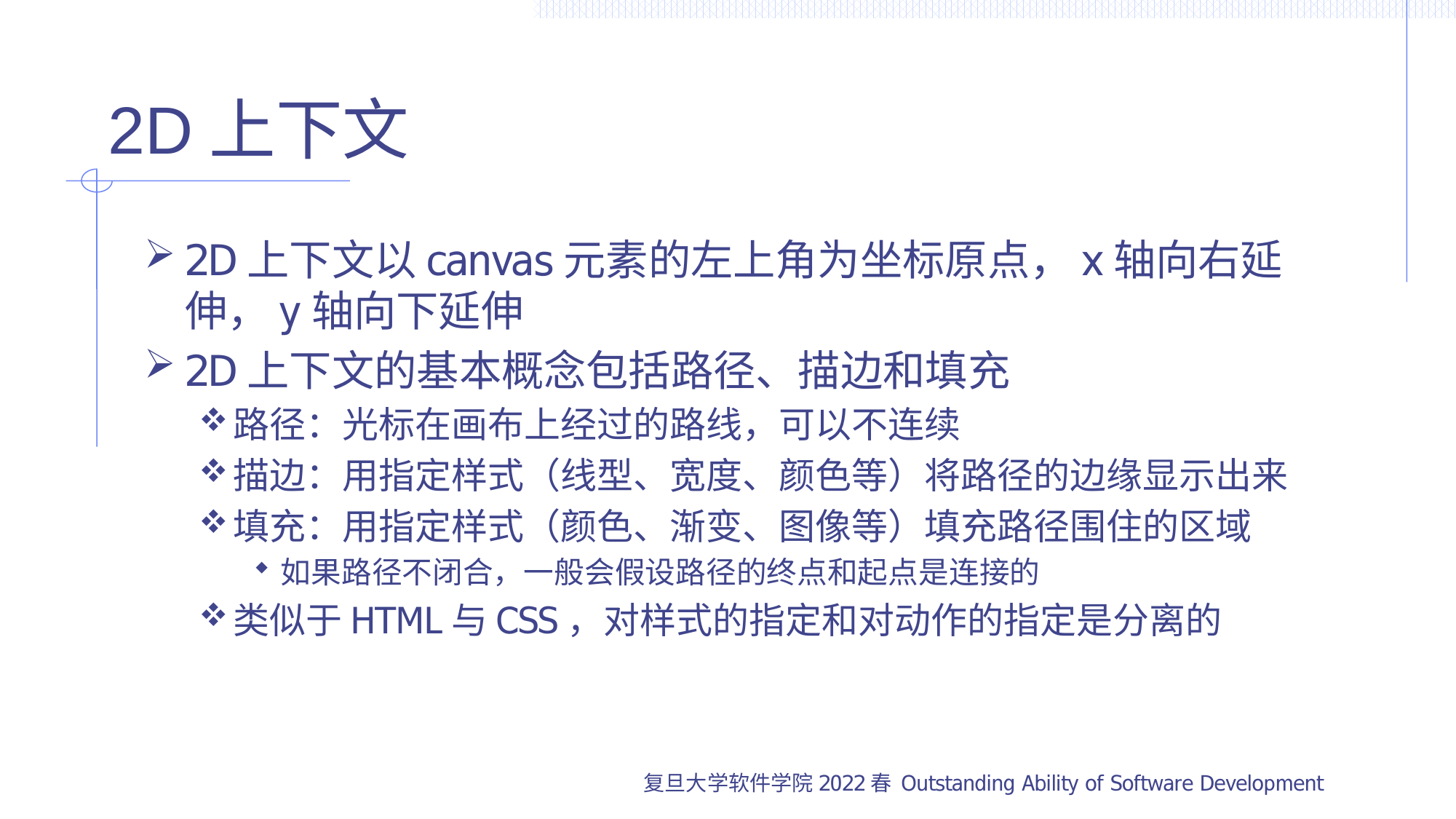

# 2D上下文
2D上下文以canvas元素的左上角为坐标原点，x轴向右延伸，y轴向下延伸
2D上下文的基本概念包括路径、描边和填充
路径：光标在画布上经过的路线，可以不连续
描边：用指定样式（线型、宽度、颜色等）将路径的边缘显示出来
填充：用指定样式（颜色、渐变、图像等）填充路径围住的区域
如果路径不闭合，一般会假设路径的终点和起点是连接的
类似于HTML与CSS，对样式的指定和对动作的指定是分离的